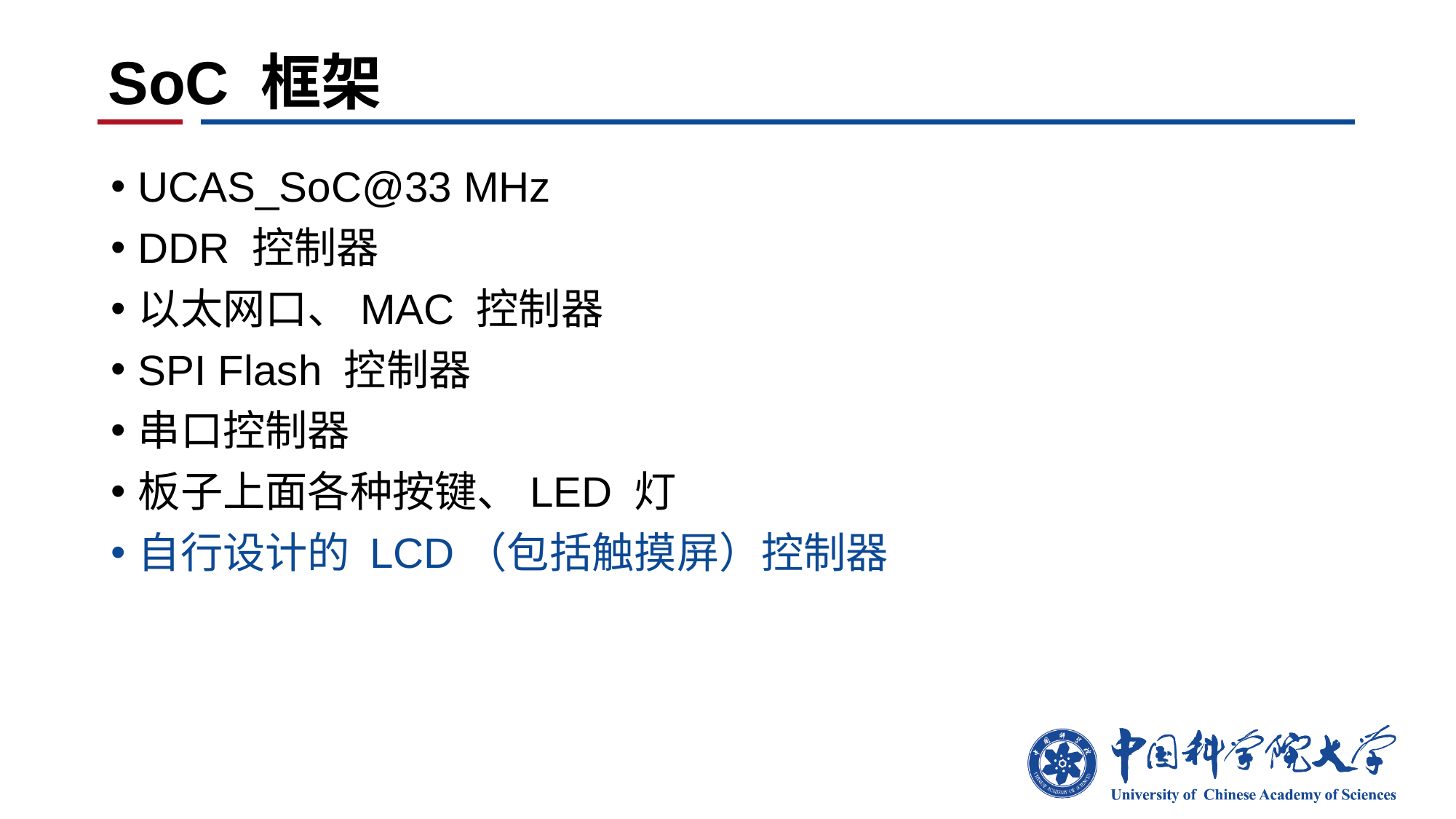

# SoC 框架
UCAS_SoC@33 MHz
DDR 控制器
以太网口、MAC 控制器
SPI Flash 控制器
串口控制器
板子上面各种按键、LED 灯
自行设计的 LCD（包括触摸屏）控制器